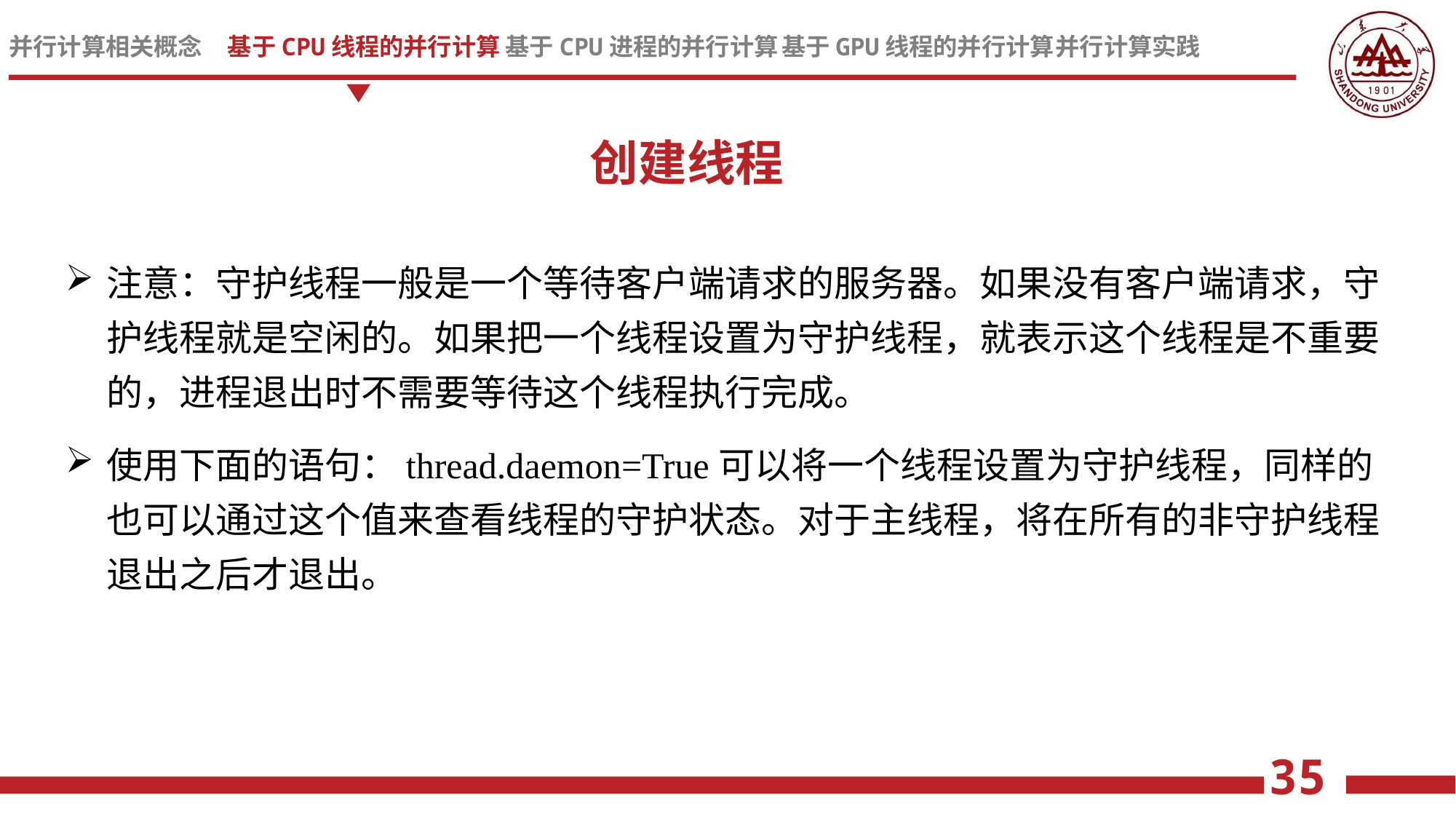

创建线程
注意：守护线程一般是一个等待客户端请求的服务器。如果没有客户端请求，守护线程就是空闲的。如果把一个线程设置为守护线程，就表示这个线程是不重要的，进程退出时不需要等待这个线程执行完成。
使用下面的语句：thread.daemon=True可以将一个线程设置为守护线程，同样的也可以通过这个值来查看线程的守护状态。对于主线程，将在所有的非守护线程退出之后才退出。